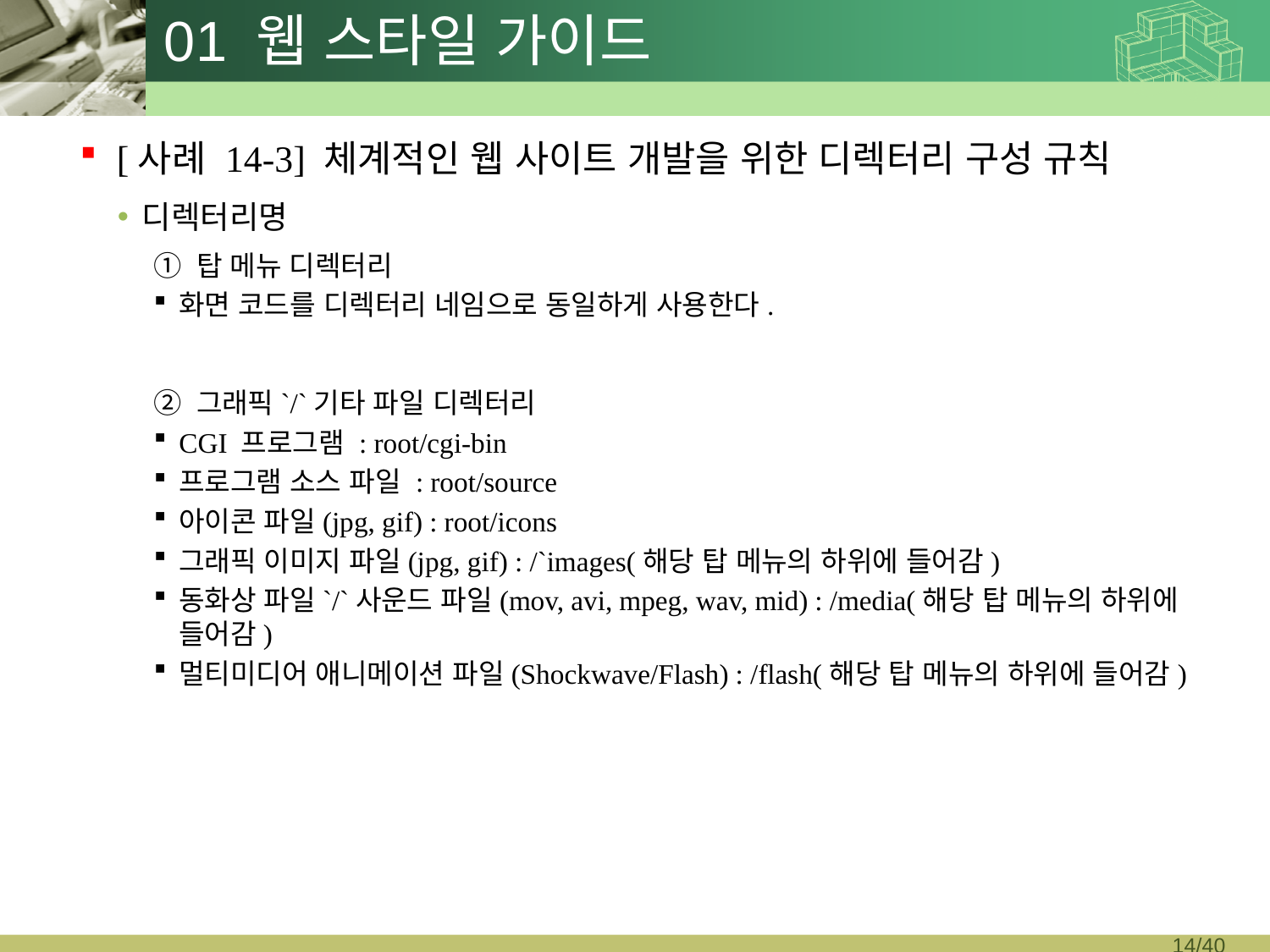

# 01 웹 스타일 가이드
[사례 14-3] 체계적인 웹 사이트 개발을 위한 디렉터리 구성 규칙
디렉터리명
① 탑 메뉴 디렉터리
화면 코드를 디렉터리 네임으로 동일하게 사용한다.

② 그래픽`/`기타 파일 디렉터리
CGI 프로그램 : root/cgi-bin
프로그램 소스 파일 : root/source
아이콘 파일(jpg, gif) : root/icons
그래픽 이미지 파일(jpg, gif) : /`images(해당 탑 메뉴의 하위에 들어감)
동화상 파일`/`사운드 파일(mov, avi, mpeg, wav, mid) : /media(해당 탑 메뉴의 하위에 들어감)
멀티미디어 애니메이션 파일(Shockwave/Flash) : /flash(해당 탑 메뉴의 하위에 들어감)